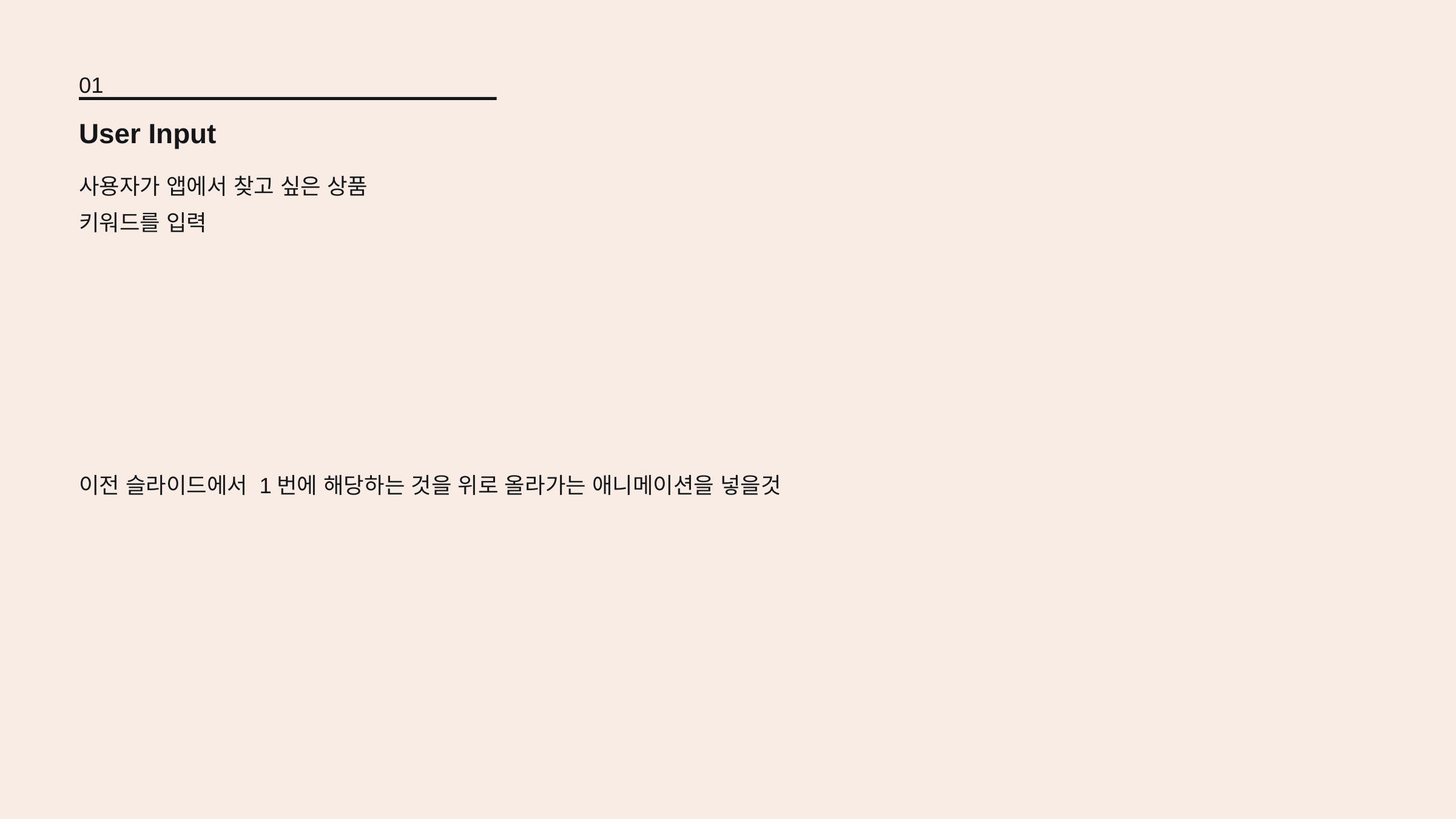

01

User Input
사용자가 앱에서 찾고 싶은 상품
키워드를 입력
이전 슬라이드에서 1번에 해당하는 것을 위로 올라가는 애니메이션을 넣을것